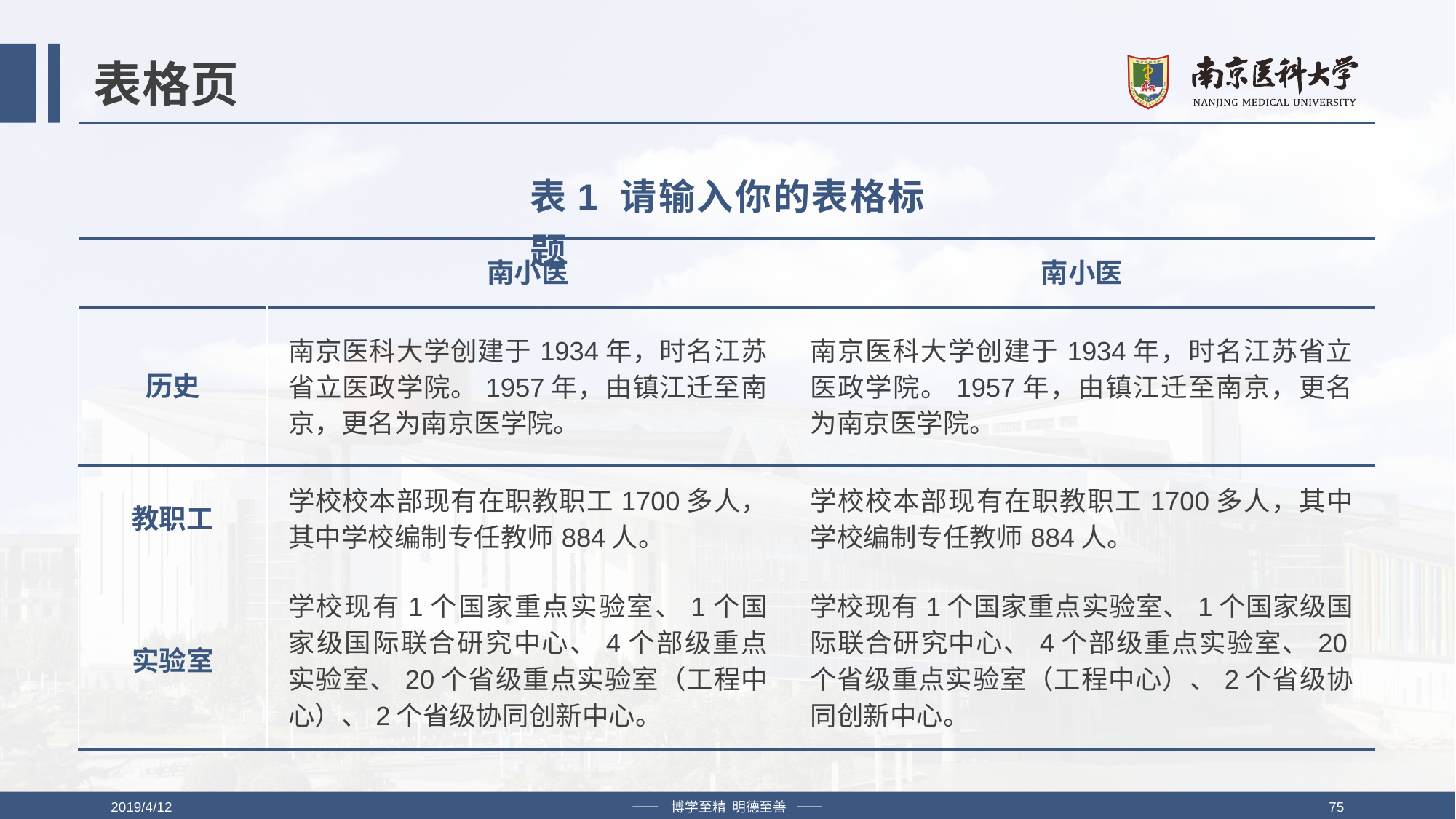

# 表格页
表1 请输入你的表格标题
|  | 南小医 | 南小医 |
| --- | --- | --- |
| 历史 | 南京医科大学创建于1934年，时名江苏省立医政学院。1957年，由镇江迁至南京，更名为南京医学院。 | 南京医科大学创建于1934年，时名江苏省立医政学院。1957年，由镇江迁至南京，更名为南京医学院。 |
| 教职工 | 学校校本部现有在职教职工1700多人，其中学校编制专任教师884人。 | 学校校本部现有在职教职工1700多人，其中学校编制专任教师884人。 |
| 实验室 | 学校现有1个国家重点实验室、1个国家级国际联合研究中心、4个部级重点实验室、20个省级重点实验室（工程中心）、2个省级协同创新中心。 | 学校现有1个国家重点实验室、1个国家级国际联合研究中心、4个部级重点实验室、20个省级重点实验室（工程中心）、2个省级协同创新中心。 |
2019/4/12
——   博学至精  明德至善   ——
75